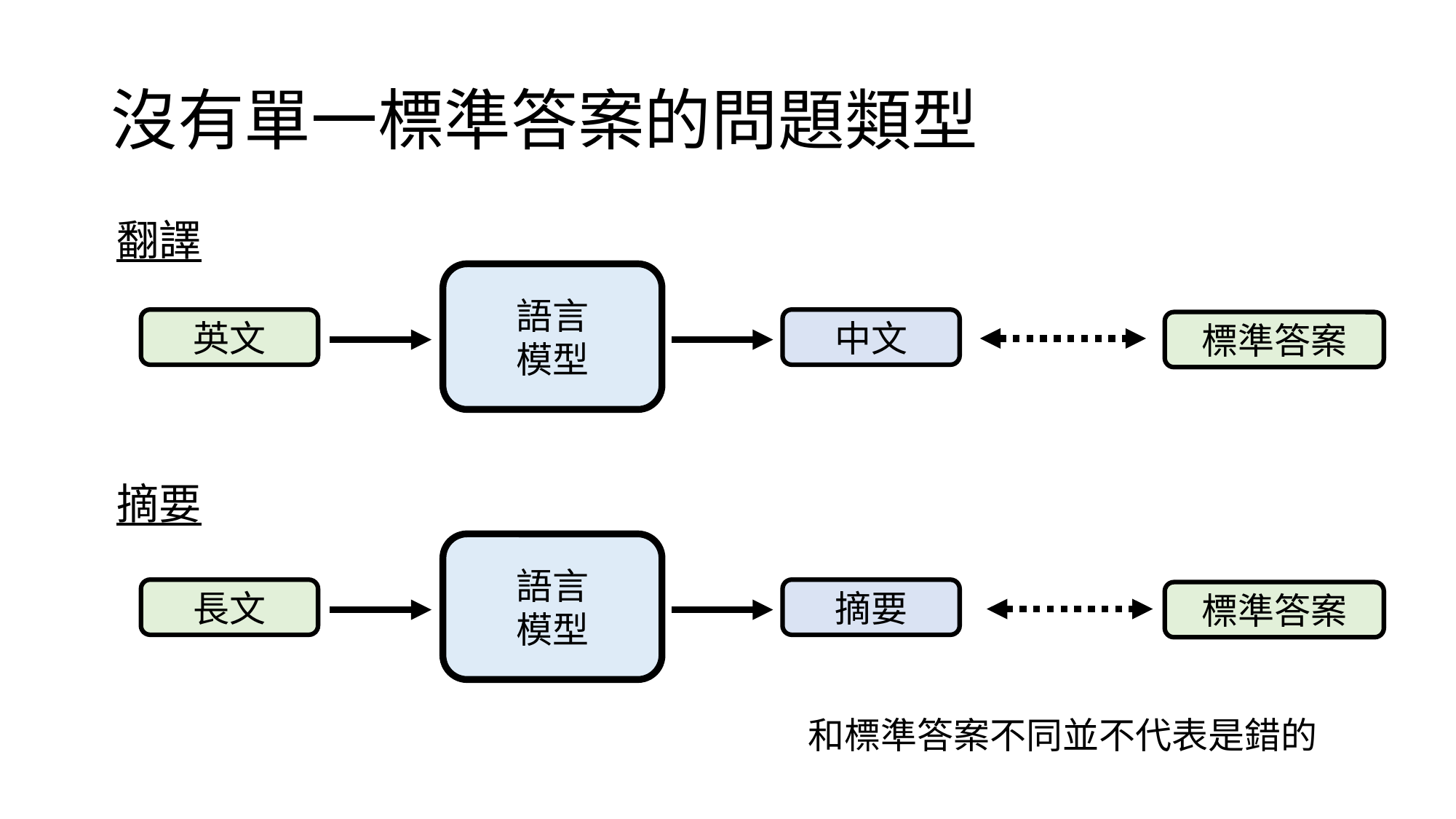

# 沒有單一標準答案的問題類型
翻譯
語言
模型
英文
中文
標準答案
摘要
語言
模型
長文
摘要
標準答案
和標準答案不同並不代表是錯的